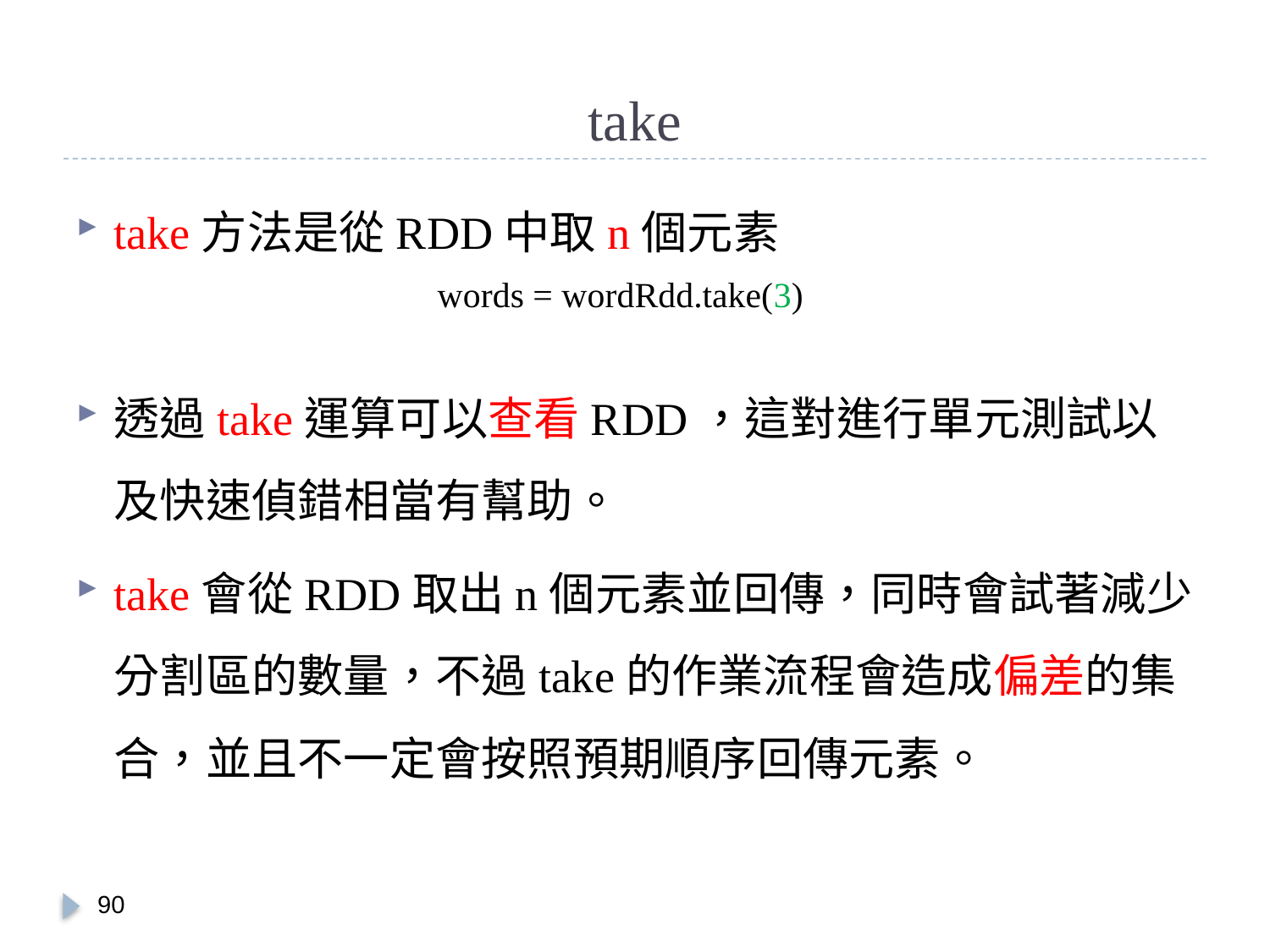

# take
take方法是從RDD中取n個元素

透過take運算可以查看RDD，這對進行單元測試以及快速偵錯相當有幫助。
take會從RDD取出n個元素並回傳，同時會試著減少分割區的數量，不過take的作業流程會造成偏差的集合，並且不一定會按照預期順序回傳元素。
words = wordRdd.take(3)
90